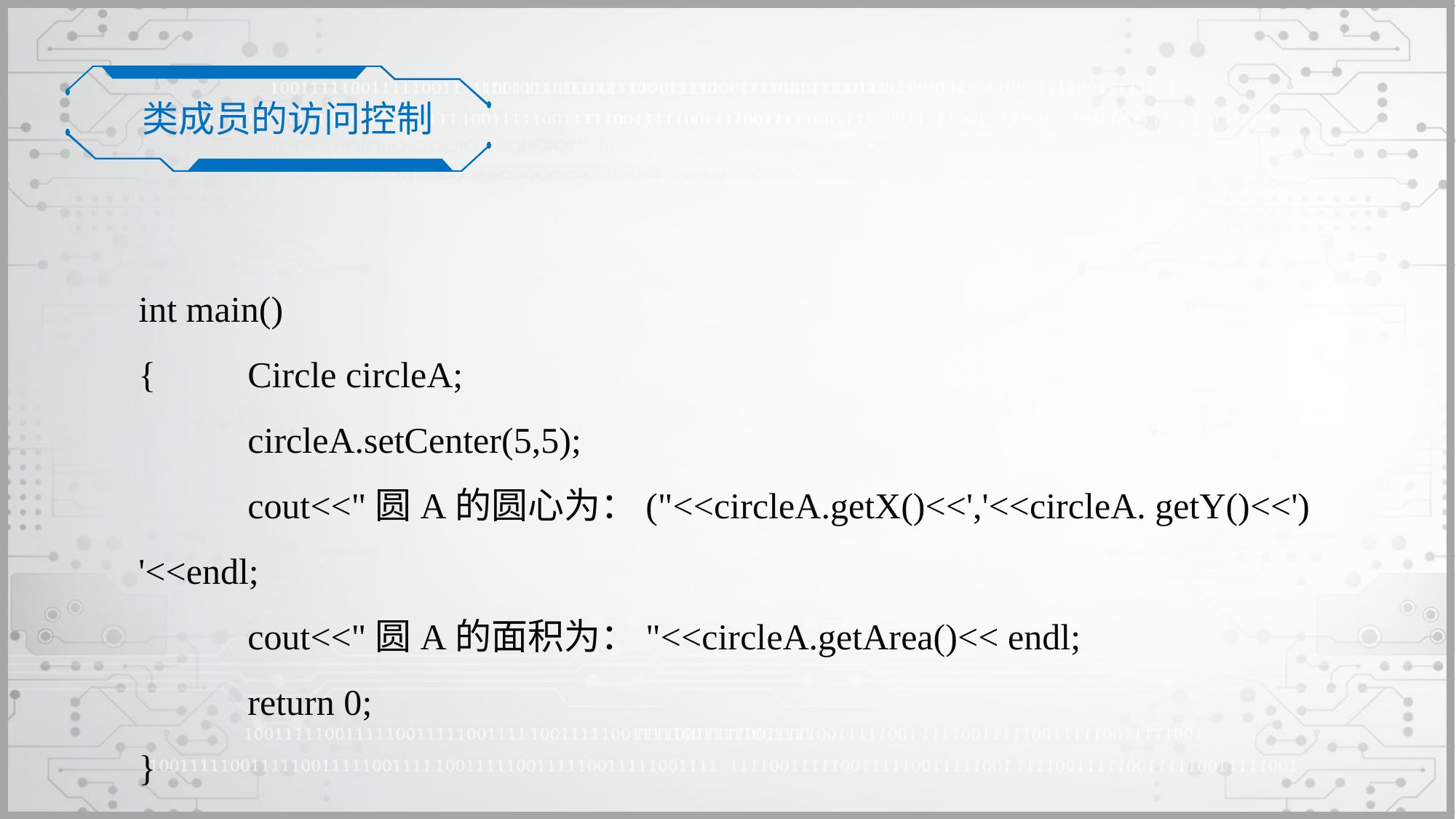

类成员的访问控制
int main()
{	Circle circleA;
	circleA.setCenter(5,5);
	cout<<"圆A的圆心为：("<<circleA.getX()<<','<<circleA. getY()<<') '<<endl;
	cout<<"圆A的面积为："<<circleA.getArea()<< endl;
	return 0;
}